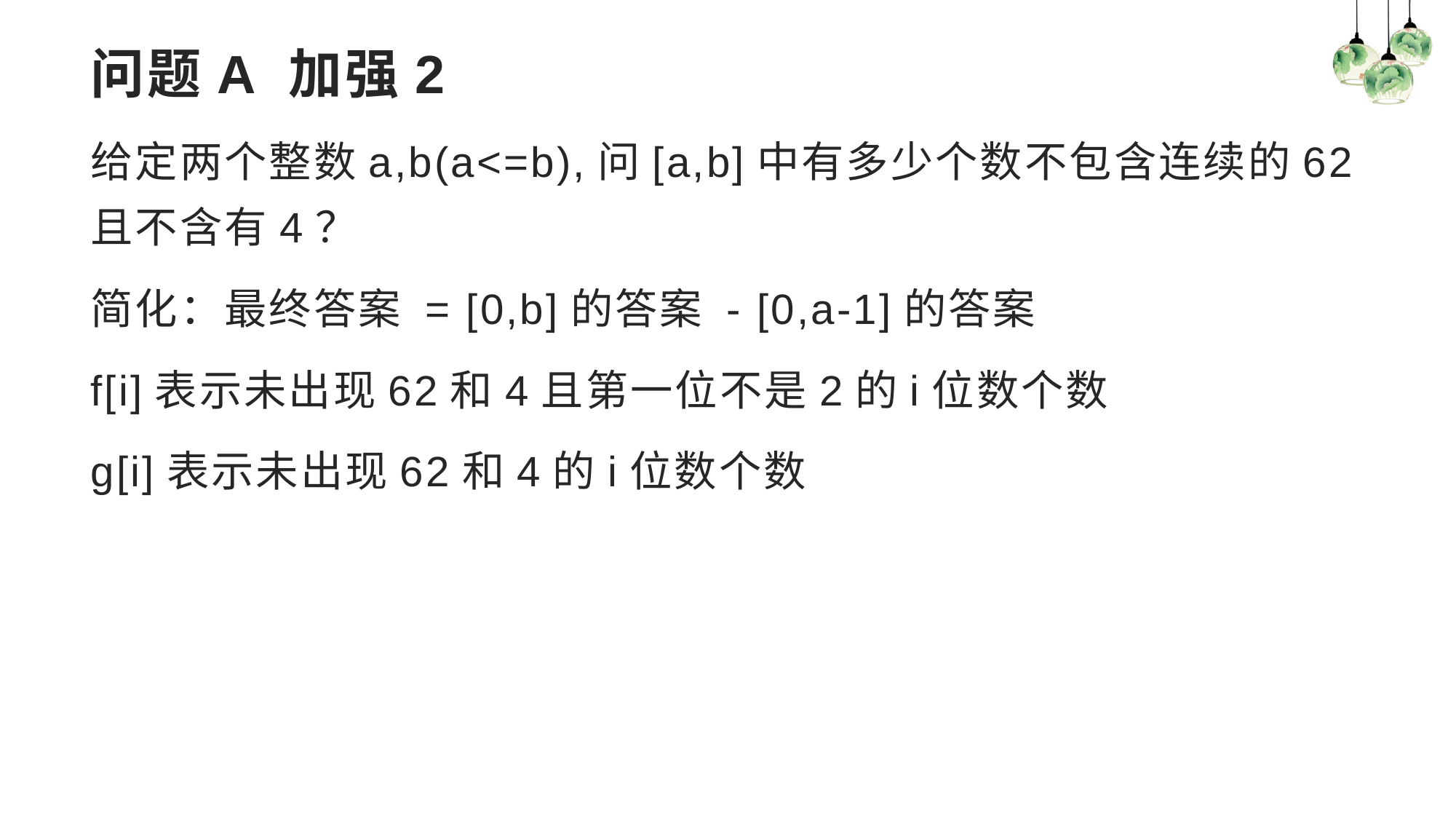

# 问题A 加强2
给定两个整数a,b(a<=b),问[a,b]中有多少个数不包含连续的62且不含有4？
简化：最终答案 = [0,b]的答案 - [0,a-1]的答案
f[i]表示未出现62和4且第一位不是2的i位数个数
g[i]表示未出现62和4的i位数个数